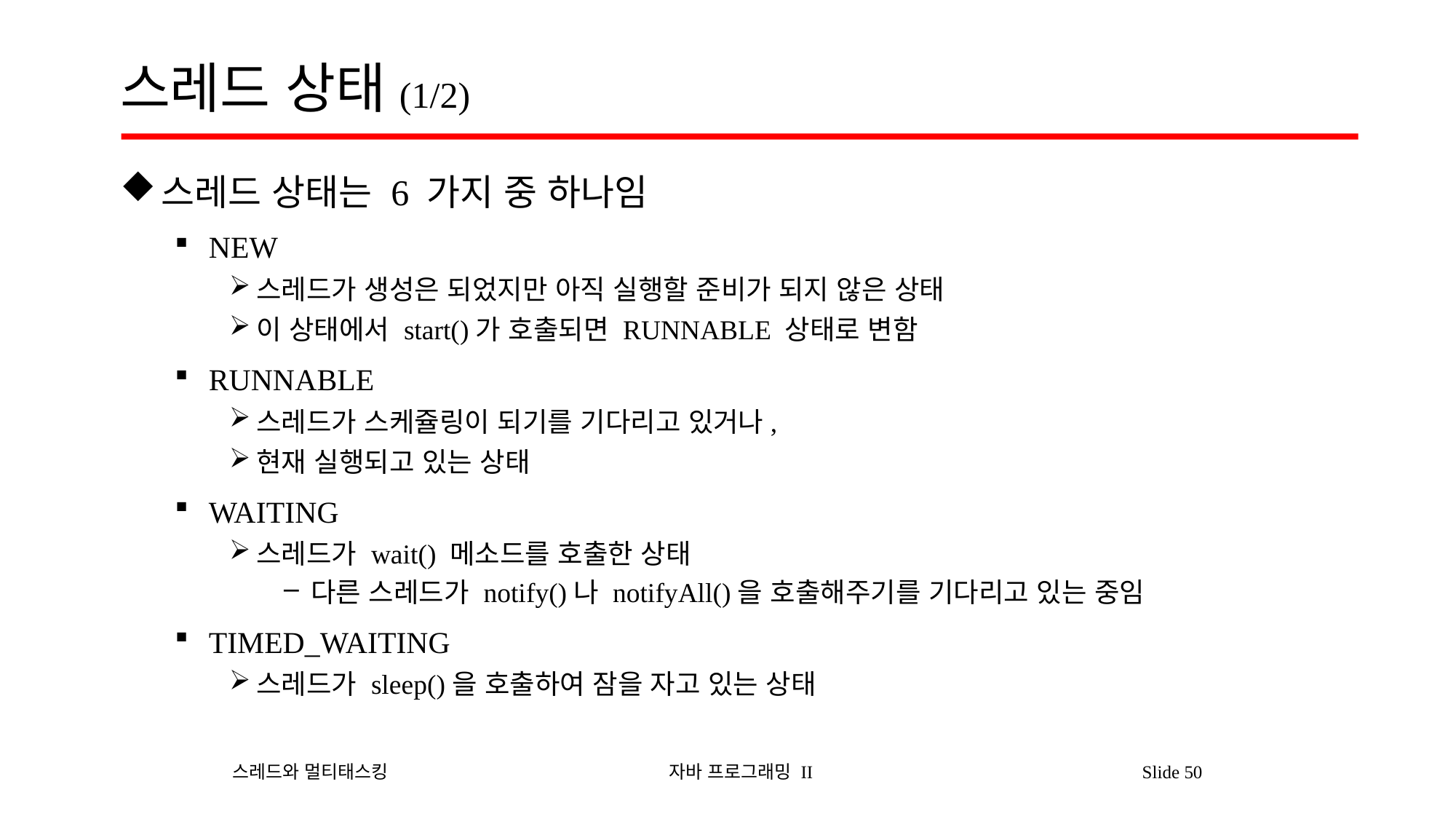

# 스레드 상태(1/2)
스레드 상태는 6 가지 중 하나임
NEW
스레드가 생성은 되었지만 아직 실행할 준비가 되지 않은 상태
이 상태에서 start()가 호출되면 RUNNABLE 상태로 변함
RUNNABLE
스레드가 스케쥴링이 되기를 기다리고 있거나,
현재 실행되고 있는 상태
WAITING
스레드가 wait() 메소드를 호출한 상태
다른 스레드가 notify()나 notifyAll()을 호출해주기를 기다리고 있는 중임
TIMED_WAITING
스레드가 sleep()을 호출하여 잠을 자고 있는 상태